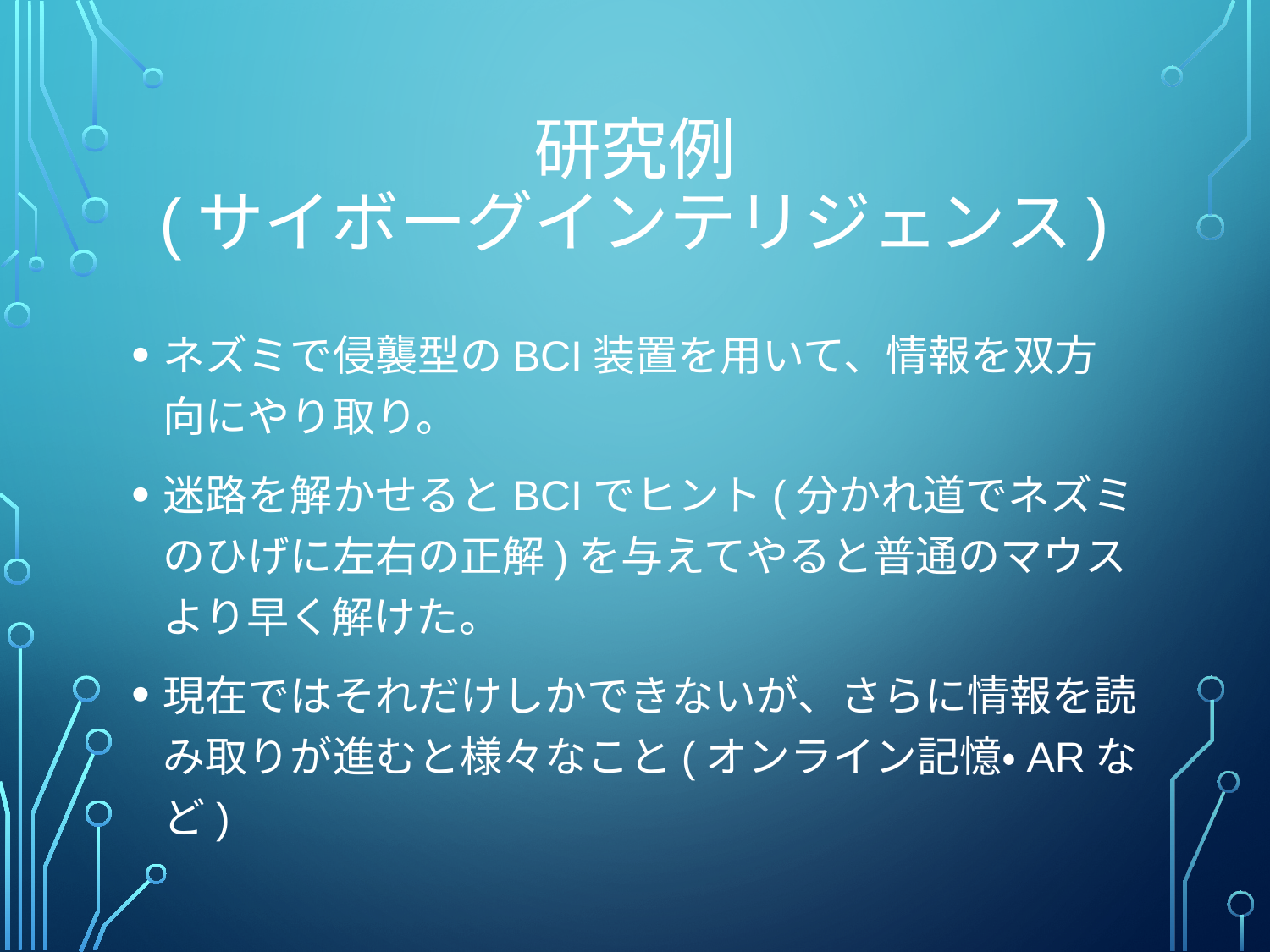

# 研究例 (サイボーグインテリジェンス)
ネズミで侵襲型のBCI装置を用いて、情報を双方向にやり取り。
迷路を解かせるとBCIでヒント(分かれ道でネズミのひげに左右の正解)を与えてやると普通のマウスより早く解けた。
現在ではそれだけしかできないが、さらに情報を読み取りが進むと様々なこと(オンライン記憶・ARなど)